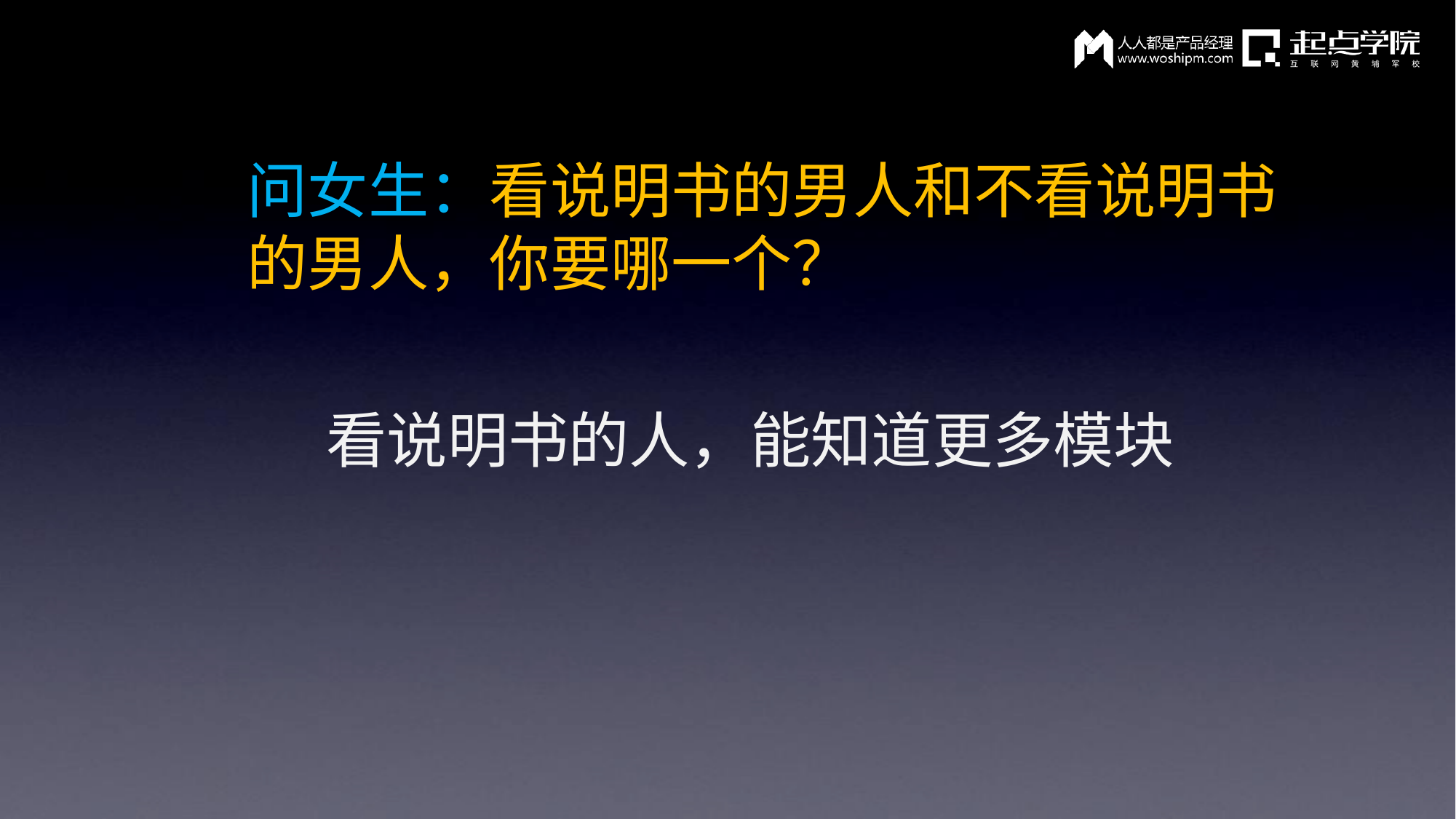

问女生：看说明书的男人和不看说明书的男人，你要哪一个？
看说明书的人，能知道更多模块